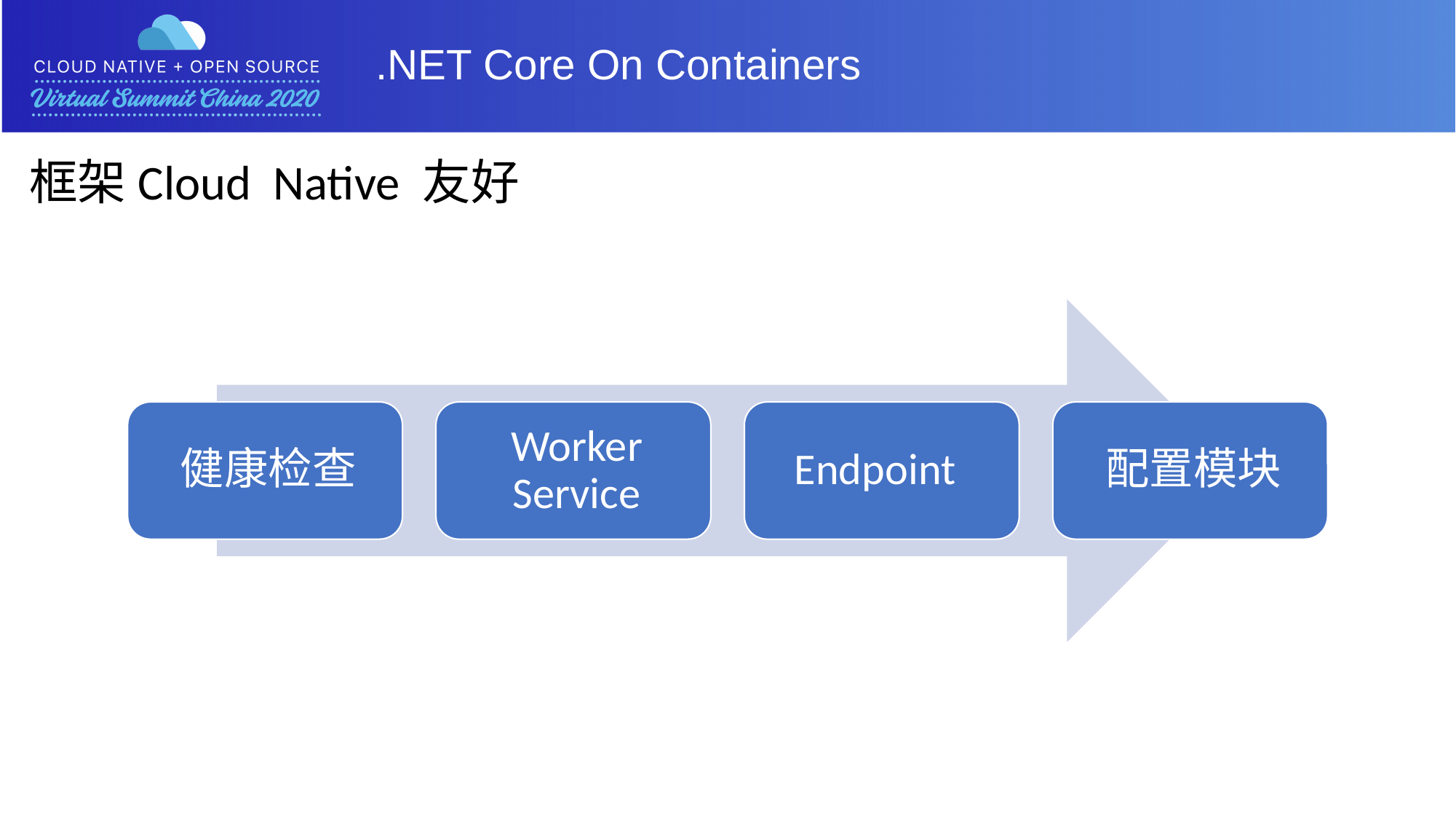

.NET Core On Containers
框架Cloud  Native 友好
健康检查
Worker Service
Endpoint
配置模块